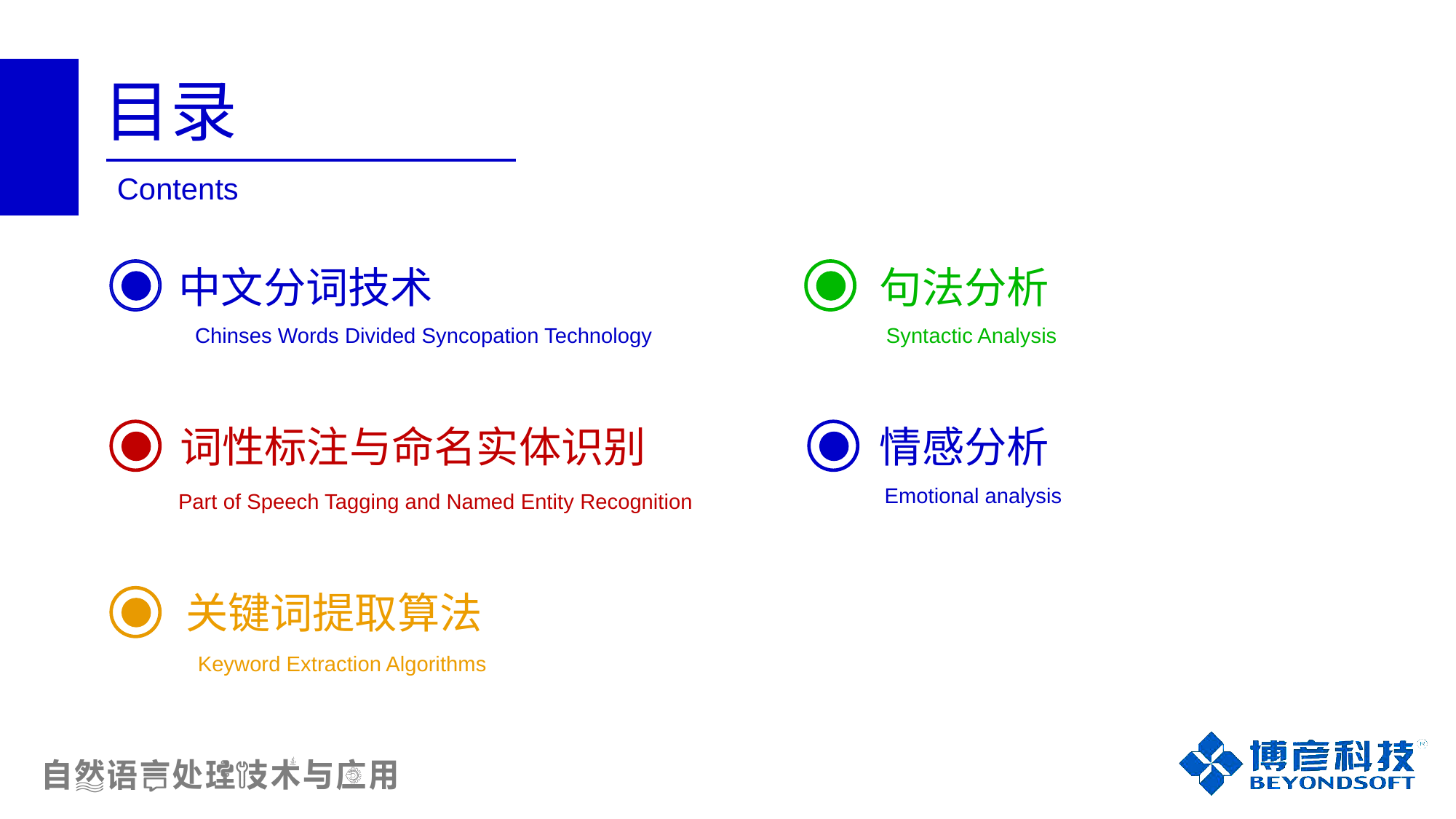

目录
Contents
中文分词技术
句法分析

Chinses Words Divided Syncopation Technology
Syntactic Analysis
词性标注与命名实体识别
情感分析

Emotional analysis
Part of Speech Tagging and Named Entity Recognition
关键词提取算法

Keyword Extraction Algorithms